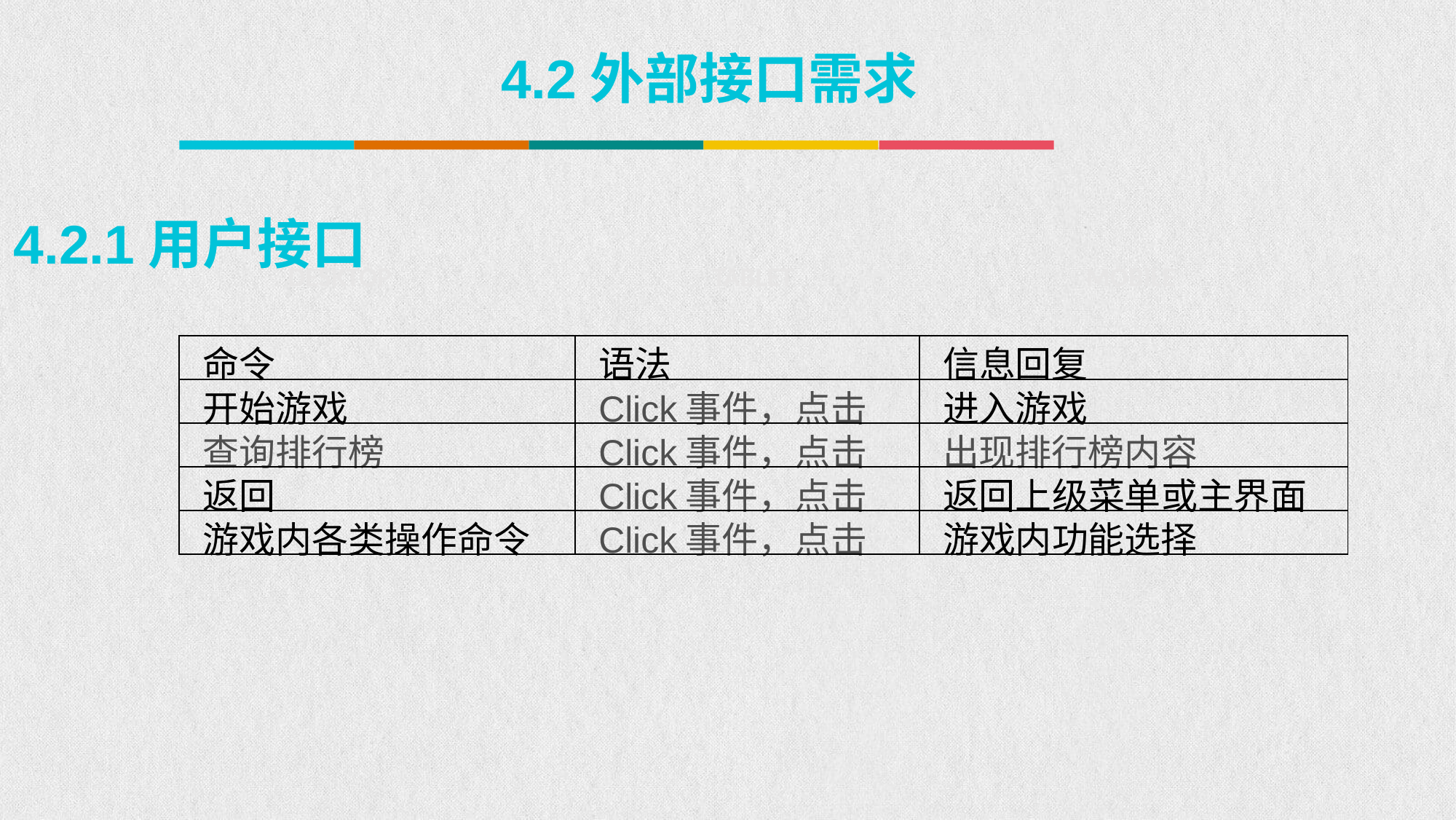

4.2外部接口需求

4.2.1用户接口
DESKTOP
TABLET
MOBILE
| 命令 | 语法 | 信息回复 |
| --- | --- | --- |
| 开始游戏 | Click事件，点击 | 进入游戏 |
| 查询排行榜 | Click事件，点击 | 出现排行榜内容 |
| 返回 | Click事件，点击 | 返回上级菜单或主界面 |
| 游戏内各类操作命令 | Click事件，点击 | 游戏内功能选择 |